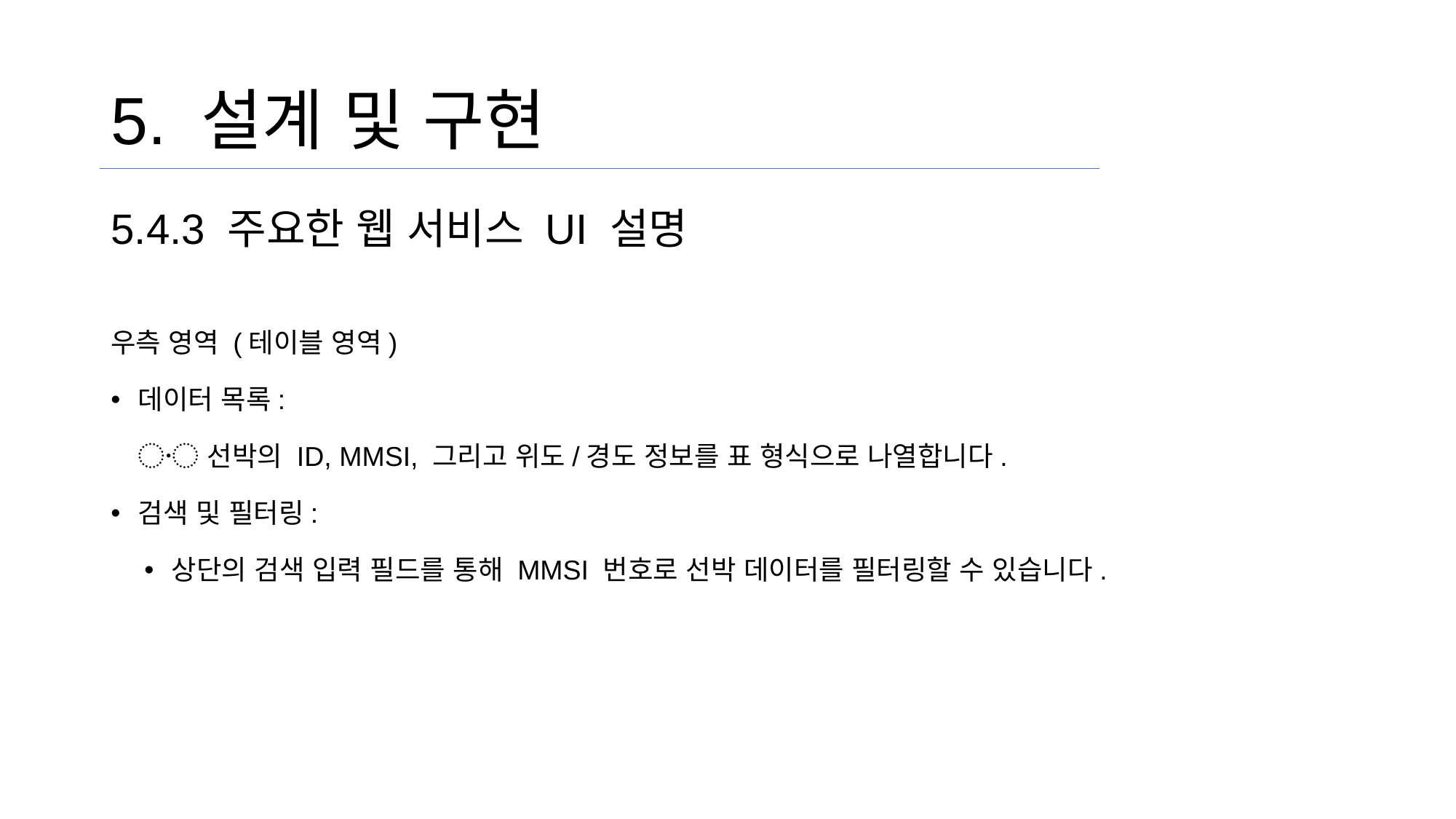

# 5. 설계 및 구현
5.4.3 주요한 웹 서비스 UI 설명

우측 영역 (테이블 영역)
데이터 목록:
〮 선박의 ID, MMSI, 그리고 위도/경도 정보를 표 형식으로 나열합니다.
검색 및 필터링:
상단의 검색 입력 필드를 통해 MMSI 번호로 선박 데이터를 필터링할 수 있습니다.